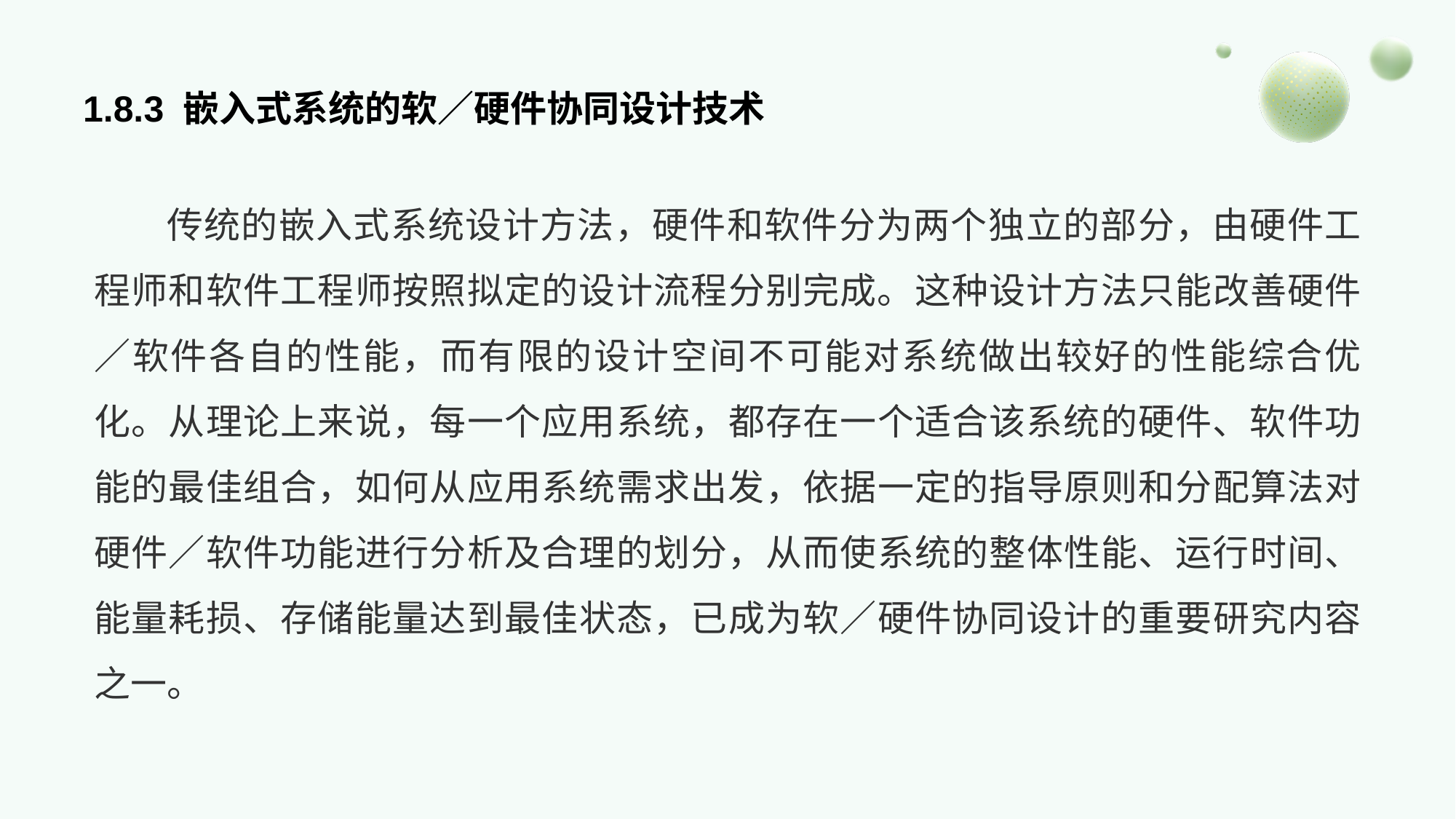

# 1.8.3 嵌入式系统的软／硬件协同设计技术
传统的嵌入式系统设计方法，硬件和软件分为两个独立的部分，由硬件工程师和软件工程师按照拟定的设计流程分别完成。这种设计方法只能改善硬件／软件各自的性能，而有限的设计空间不可能对系统做出较好的性能综合优化。从理论上来说，每一个应用系统，都存在一个适合该系统的硬件、软件功能的最佳组合，如何从应用系统需求出发，依据一定的指导原则和分配算法对硬件／软件功能进行分析及合理的划分，从而使系统的整体性能、运行时间、能量耗损、存储能量达到最佳状态，已成为软／硬件协同设计的重要研究内容之一。